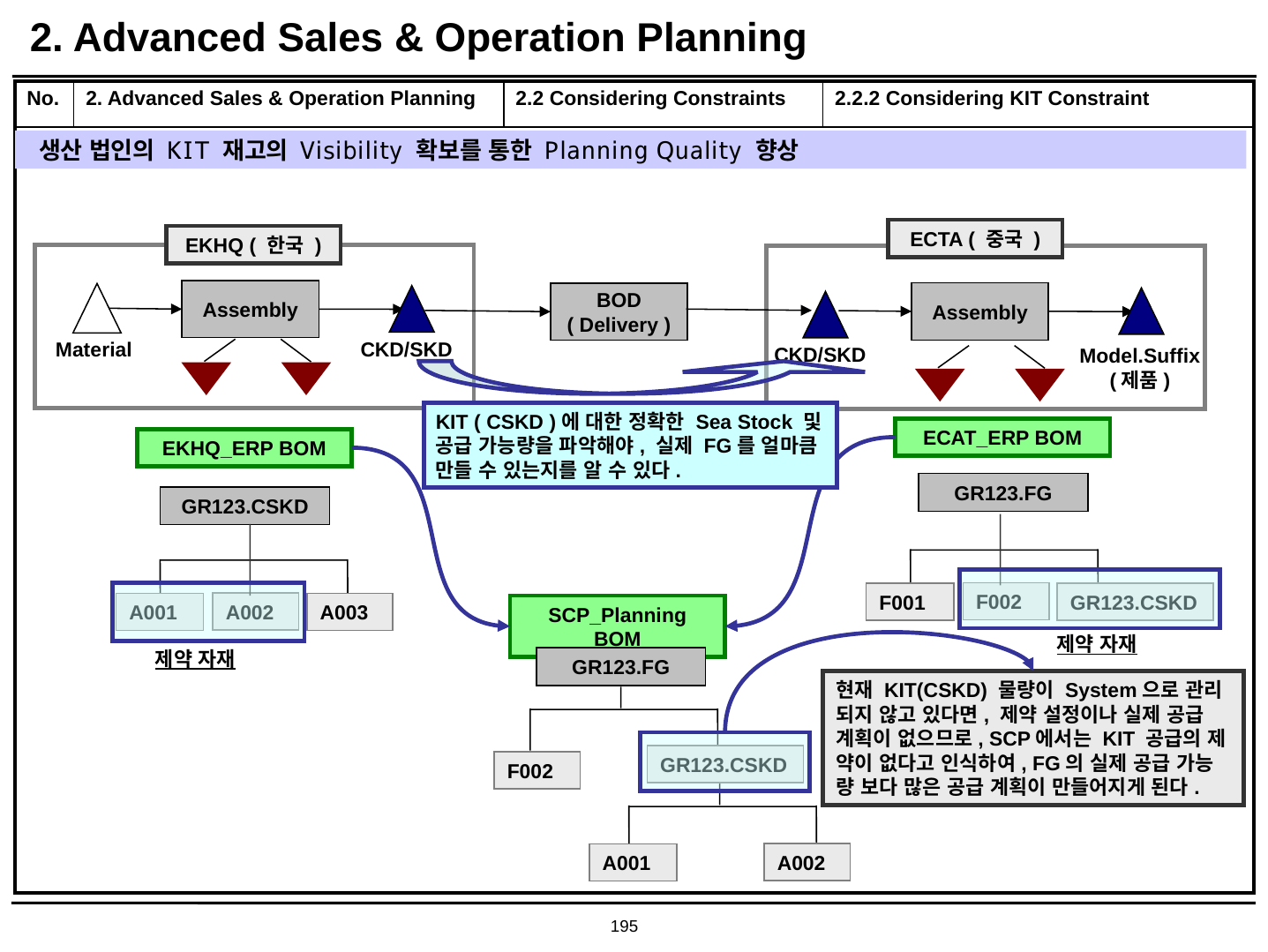

# 2. Advanced Sales & Operation Planning
| No. | 2. Advanced Sales & Operation Planning | 2.2 Considering Constraints | 2.2.2 Considering KIT Constraint |
| --- | --- | --- | --- |
|  |  |  |  |
생산 법인의 KIT 재고의 Visibility 확보를 통한 Planning Quality 향상
ECTA ( 중국 )
EKHQ ( 한국 )

Assembly
Assembly
BOD
( Delivery )

Material
CKD/SKD
CKD/SKD
Model.Suffix
(제품)

KIT ( CSKD )에 대한 정확한 Sea Stock 및 공급 가능량을 파악해야, 실제 FG를 얼마큼 만들 수 있는지를 알 수 있다.
ECAT_ERP BOM
EKHQ_ERP BOM
GR123.FG
GR123.CSKD

F002
F001
GR123.CSKD
A002
A001
A003
SCP_Planning BOM
제약 자재
제약 자재
GR123.FG
현재 KIT(CSKD) 물량이 System으로 관리  되지 않고 있다면, 제약 설정이나 실제 공급 계획이 없으므로, SCP에서는 KIT 공급의 제 약이 없다고 인식하여, FG의 실제 공급 가능 량 보다 많은 공급 계획이 만들어지게 된다.

GR123.CSKD
F002

A002
A001
195